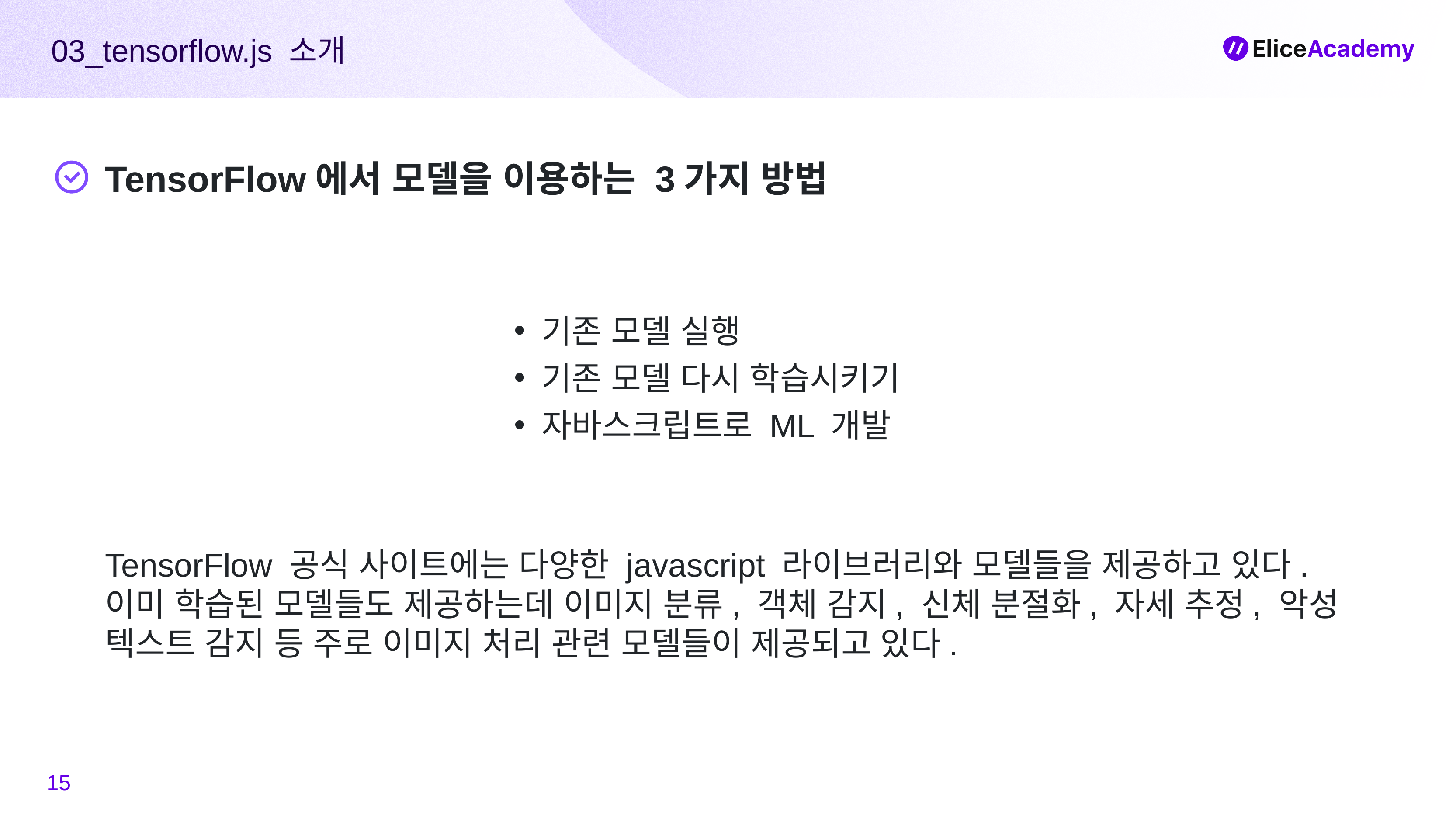

03_tensorflow.js 소개

TensorFlow에서 모델을 이용하는 3가지 방법
기존 모델 실행
기존 모델 다시 학습시키기
자바스크립트로 ML 개발

TensorFlow 공식 사이트에는 다양한 javascript 라이브러리와 모델들을 제공하고 있다.
이미 학습된 모델들도 제공하는데 이미지 분류, 객체 감지, 신체 분절화, 자세 추정, 악성 텍스트 감지 등 주로 이미지 처리 관련 모델들이 제공되고 있다.
15